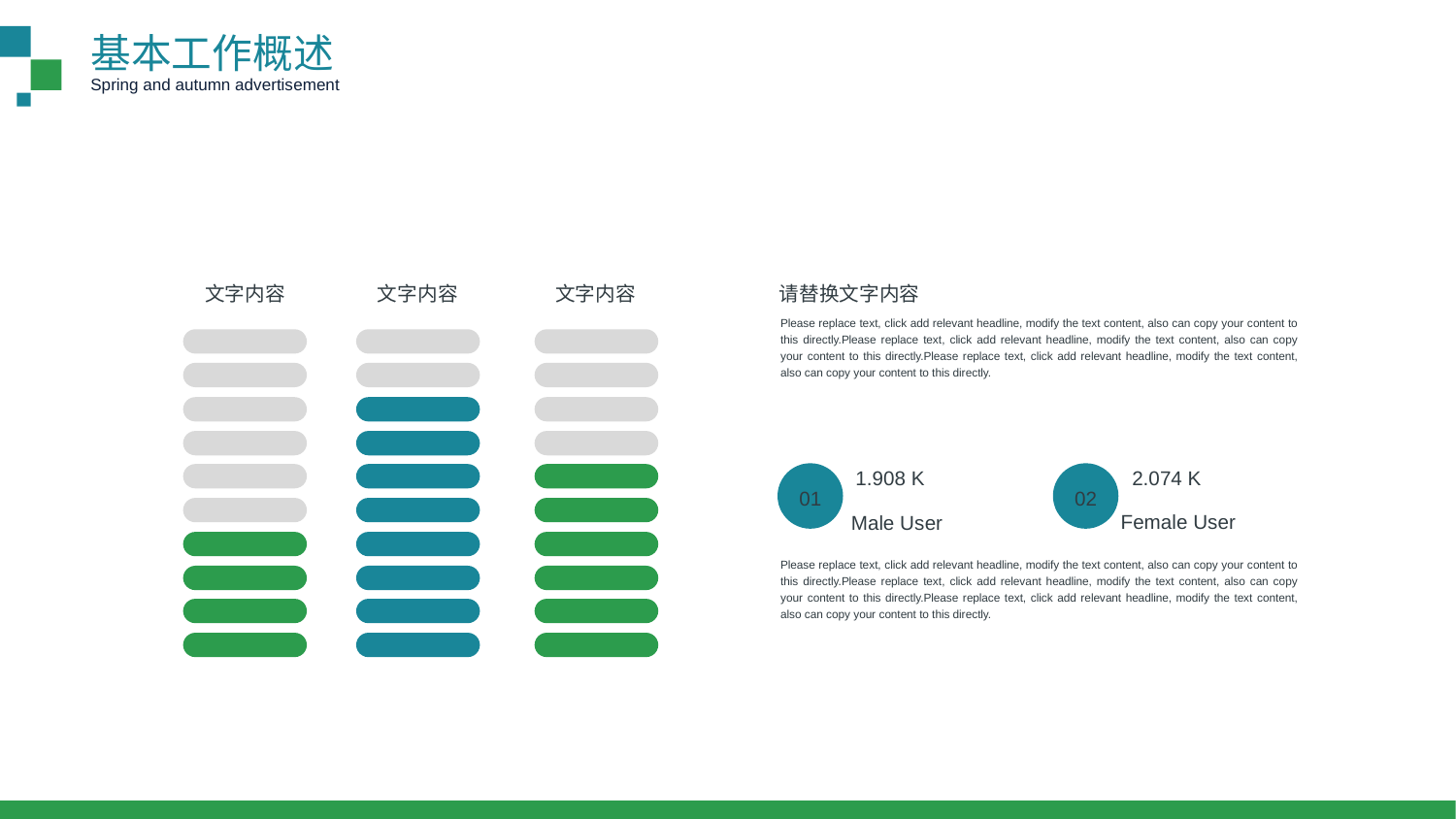

基本工作概述

Spring and autumn advertisement
请替换文字内容
文字内容
文字内容
文字内容
Please replace text, click add relevant headline, modify the text content, also can copy your content to this directly.Please replace text, click add relevant headline, modify the text content, also can copy your content to this directly.Please replace text, click add relevant headline, modify the text content, also can copy your content to this directly.

1.908 K
2.074 K
01
02

Female User
Male User

Please replace text, click add relevant headline, modify the text content, also can copy your content to this directly.Please replace text, click add relevant headline, modify the text content, also can copy your content to this directly.Please replace text, click add relevant headline, modify the text content, also can copy your content to this directly.